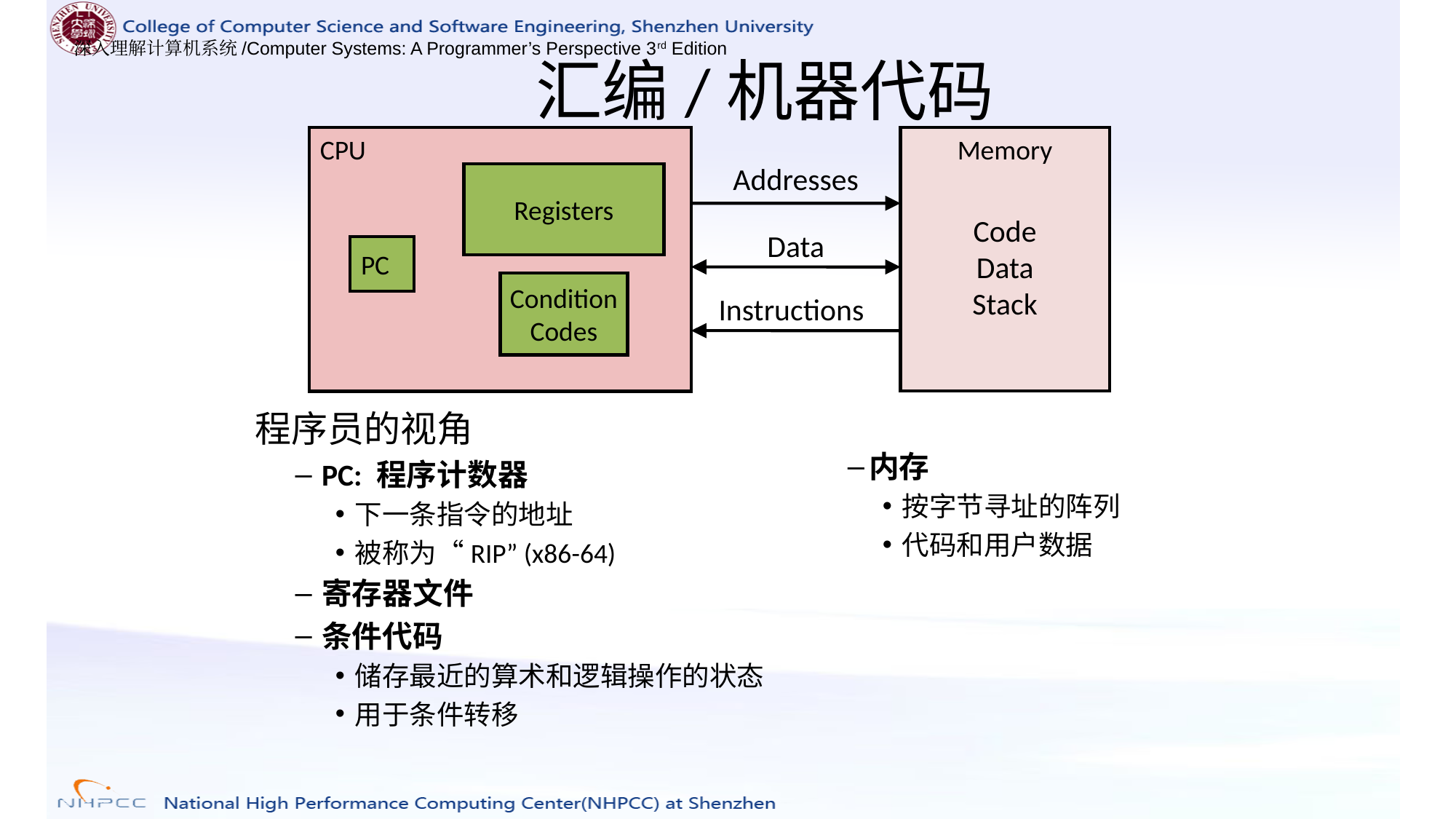

# 汇编/机器代码
CPU
Memory
Addresses
Registers

Code
Data
Stack
Data
PC

Condition
Codes
Instructions

程序员的视角
PC: 程序计数器
下一条指令的地址
被称为“RIP” (x86-64)
寄存器文件
条件代码
储存最近的算术和逻辑操作的状态
用于条件转移
内存
按字节寻址的阵列
代码和用户数据